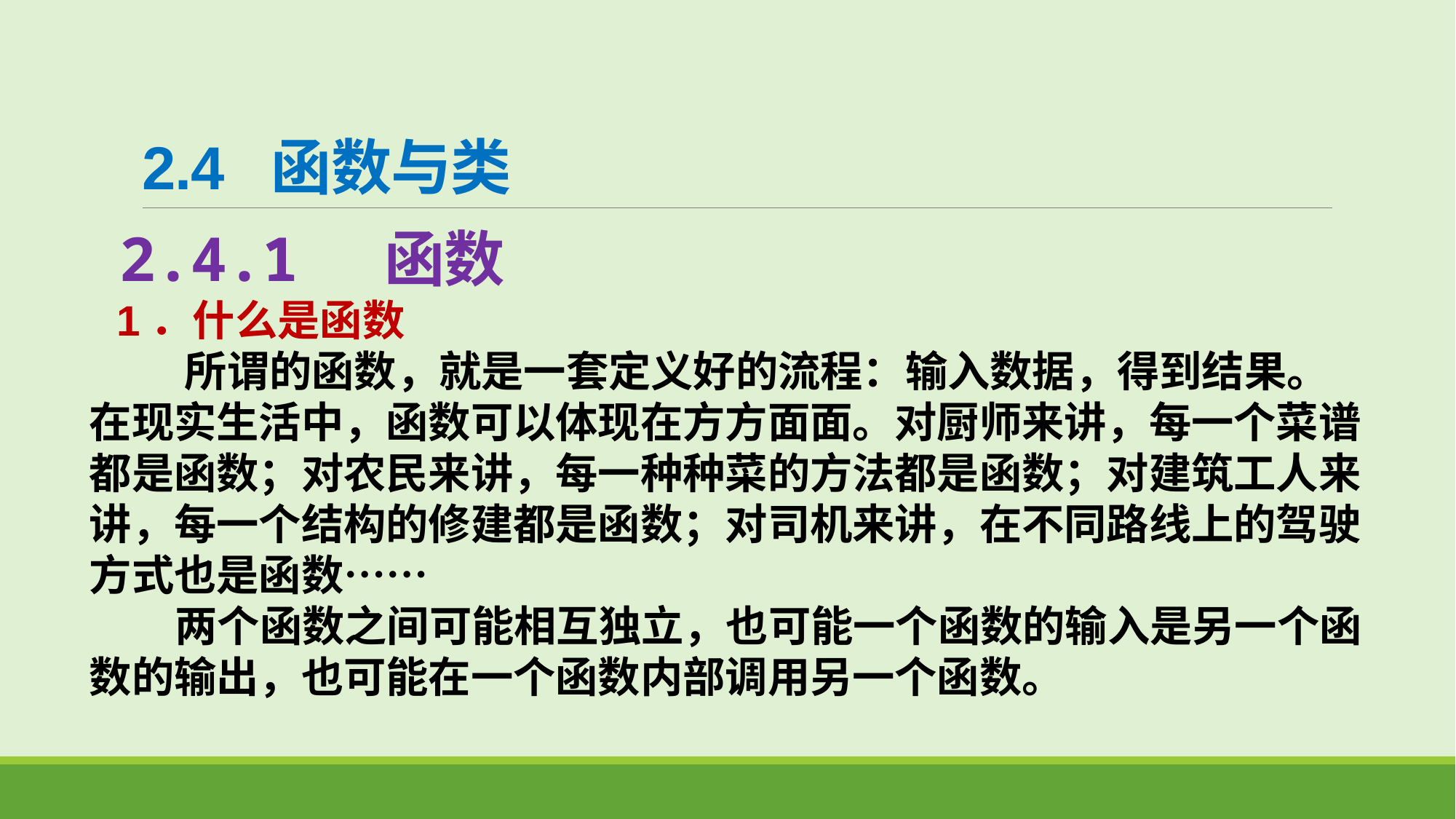

# 2.4  函数与类
2.4.1  函数
1．什么是函数
      所谓的函数，就是一套定义好的流程：输入数据，得到结果。在现实生活中，函数可以体现在方方面面。对厨师来讲，每一个菜谱都是函数；对农民来讲，每一种种菜的方法都是函数；对建筑工人来讲，每一个结构的修建都是函数；对司机来讲，在不同路线上的驾驶方式也是函数……
     两个函数之间可能相互独立，也可能一个函数的输入是另一个函数的输出，也可能在一个函数内部调用另一个函数。